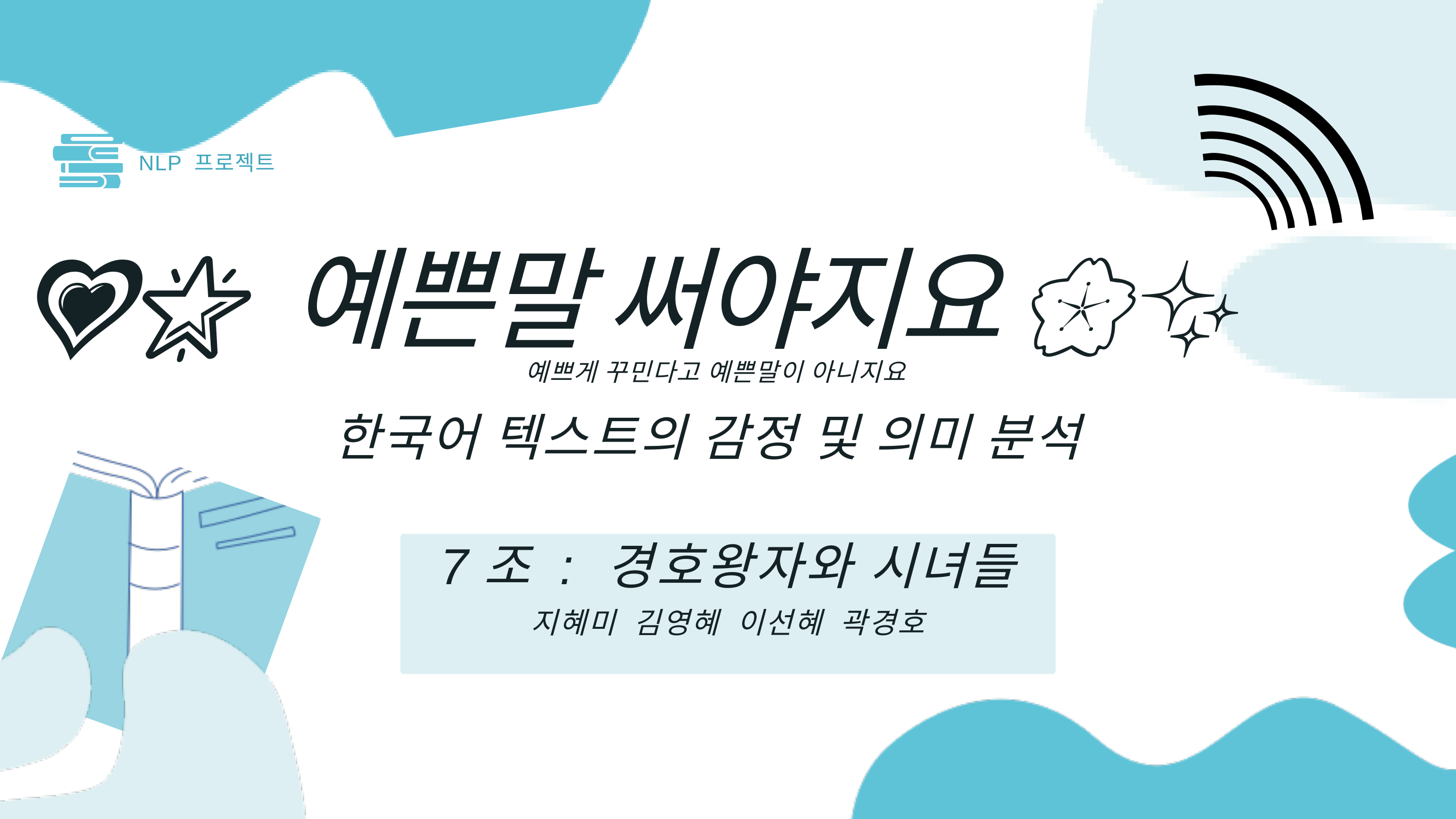

🌈

NLP 프로젝트
💗🌟 예쁜말 써야지요 🌸✨
예쁘게 꾸민다고 예쁜말이 아니지요
한국어 텍스트의 감정 및 의미 분석

7조 : 경호왕자와 시녀들
지혜미  김영혜  이선혜  곽경호